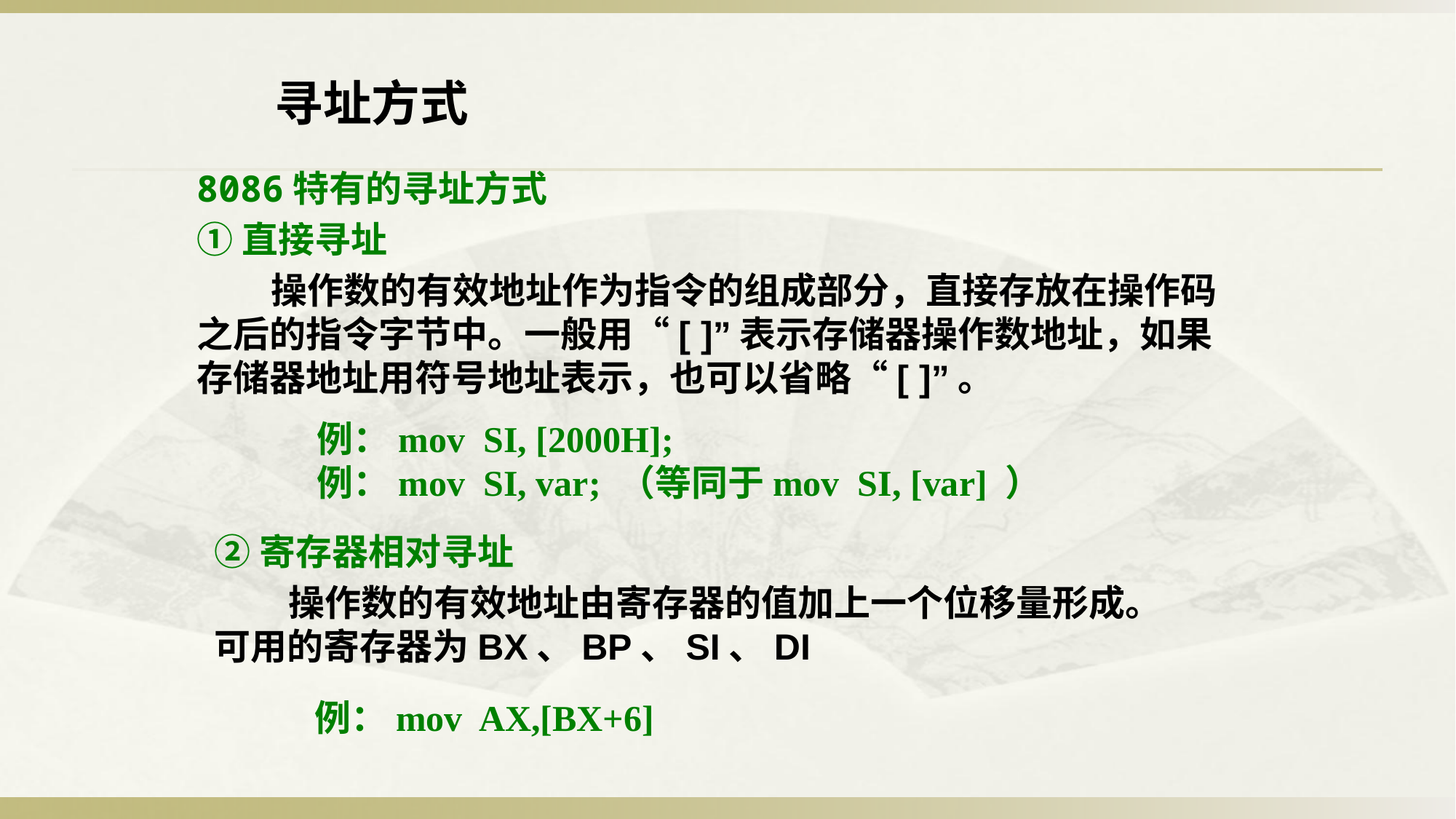

寻址方式
8086特有的寻址方式
①直接寻址
        操作数的有效地址作为指令的组成部分，直接存放在操作码之后的指令字节中。一般用“[ ]”表示存储器操作数地址，如果存储器地址用符号地址表示，也可以省略“[ ]”。

例：mov  SI, [2000H];
例：mov  SI, var; （等同于mov  SI, [var] ）
②寄存器相对寻址
        操作数的有效地址由寄存器的值加上一个位移量形成。可用的寄存器为BX、BP、SI、DI
例：mov  AX,[BX+6]